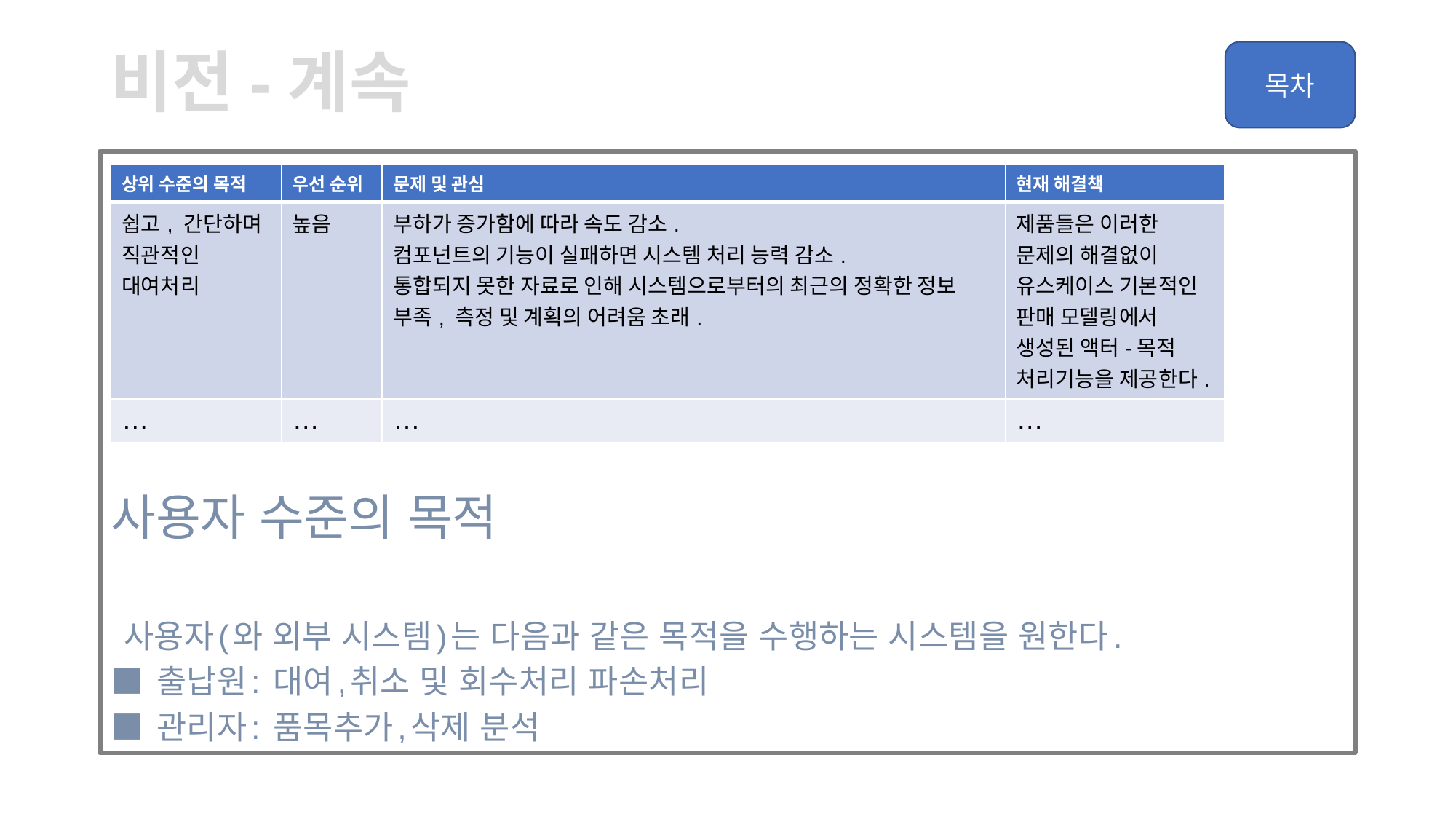

# 비전-계속

사용자 수준의 목적

 사용자(와 외부 시스템)는 다음과 같은 목적을 수행하는 시스템을 원한다.
■ 출납원: 대여,취소 및 회수처리 파손처리
■ 관리자: 품목추가,삭제 분석

| 상위 수준의 목적 | 우선 순위 | 문제 및 관심 | 현재 해결책 |
| --- | --- | --- | --- |
| 쉽고, 간단하며 직관적인 대여처리 | 높음 | 부하가 증가함에 따라 속도 감소. 컴포넌트의 기능이 실패하면 시스템 처리 능력 감소. 통합되지 못한 자료로 인해 시스템으로부터의 최근의 정확한 정보 부족, 측정 및 계획의 어려움 초래. | 제품들은 이러한 문제의 해결없이 유스케이스 기본적인 판매 모델링에서 생성된 액터-목적 처리기능을 제공한다. |
| … | … | … | … |